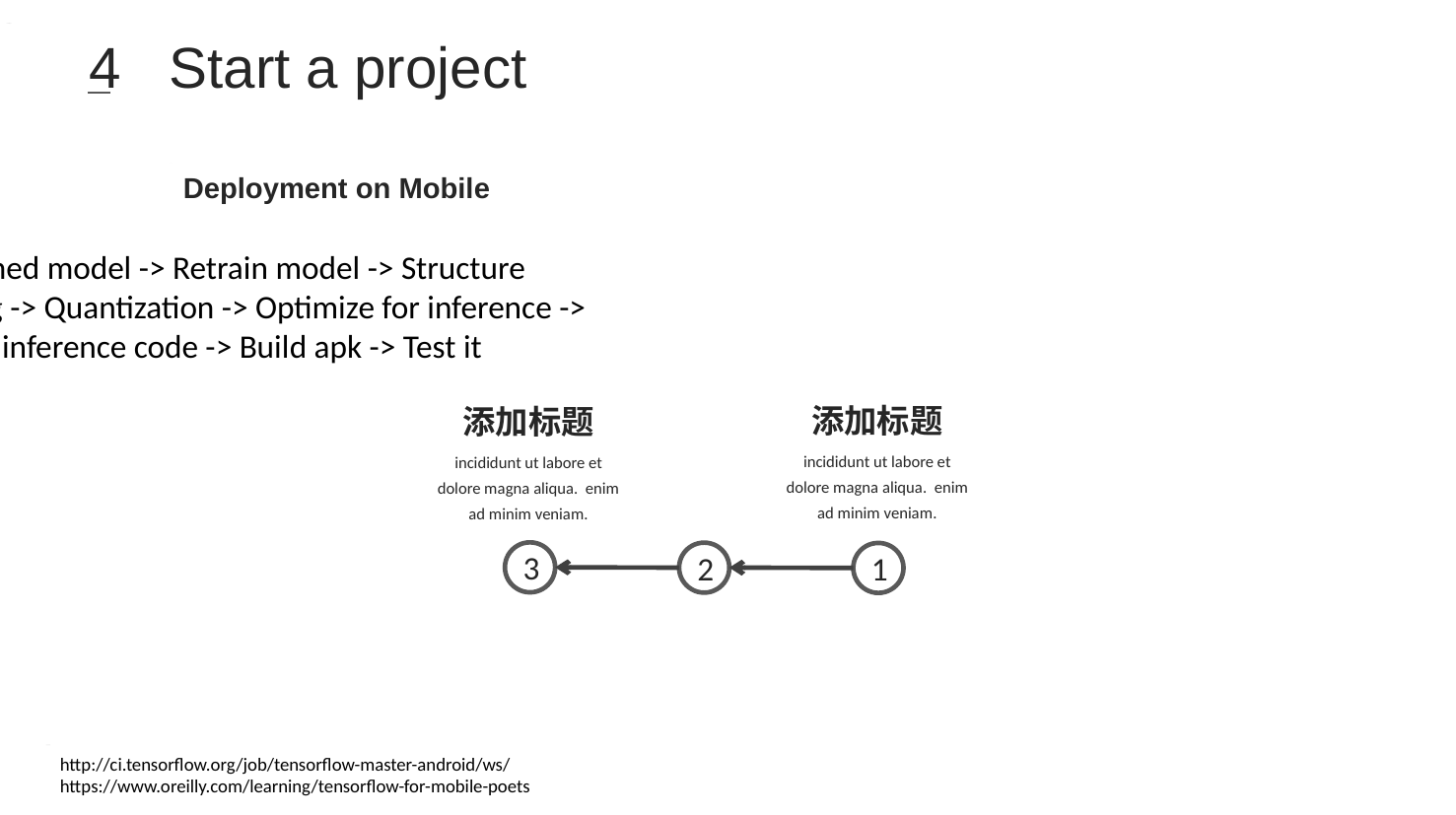

4   Start a project
Deployment on Mobile
Pretrained model -> Retrain model -> Structure Pruning -> Quantization -> Optimize for inference -> Modify inference code -> Build apk -> Test it
添加标题
添加标题
incididunt ut labore et dolore magna aliqua.  enim ad minim veniam.
incididunt ut labore et dolore magna aliqua.  enim ad minim veniam.
3
2
1
http://ci.tensorflow.org/job/tensorflow-master-android/ws/
https://www.oreilly.com/learning/tensorflow-for-mobile-poets